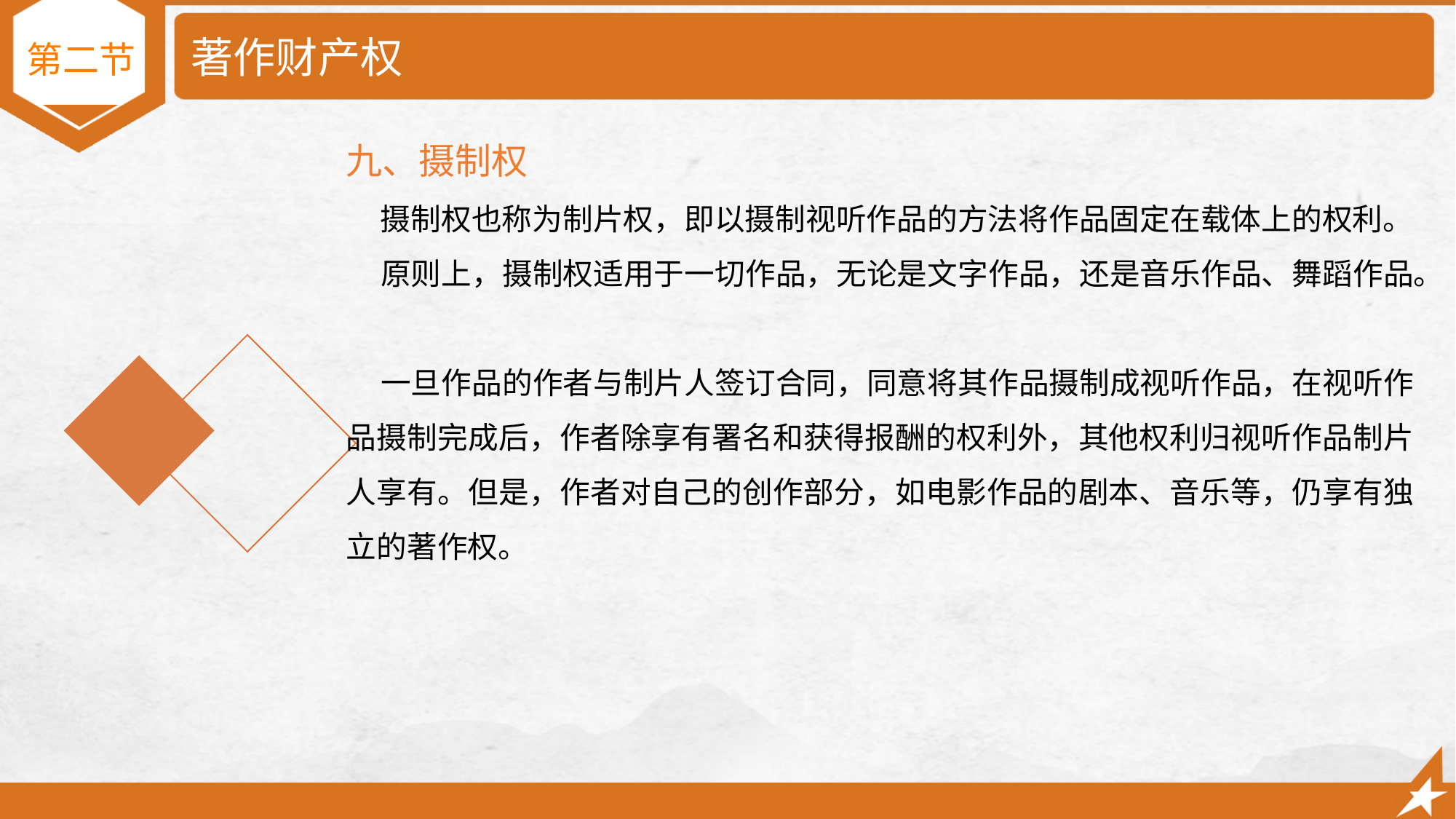

# 著作财产权
第二节
九、摄制权
    摄制权也称为制片权，即以摄制视听作品的方法将作品固定在载体上的权利。
    原则上，摄制权适用于一切作品，无论是文字作品，还是音乐作品、舞蹈作品。
    一旦作品的作者与制片人签订合同，同意将其作品摄制成视听作品，在视听作品摄制完成后，作者除享有署名和获得报酬的权利外，其他权利归视听作品制片人享有。但是，作者对自己的创作部分，如电影作品的剧本、音乐等，仍享有独立的著作权。